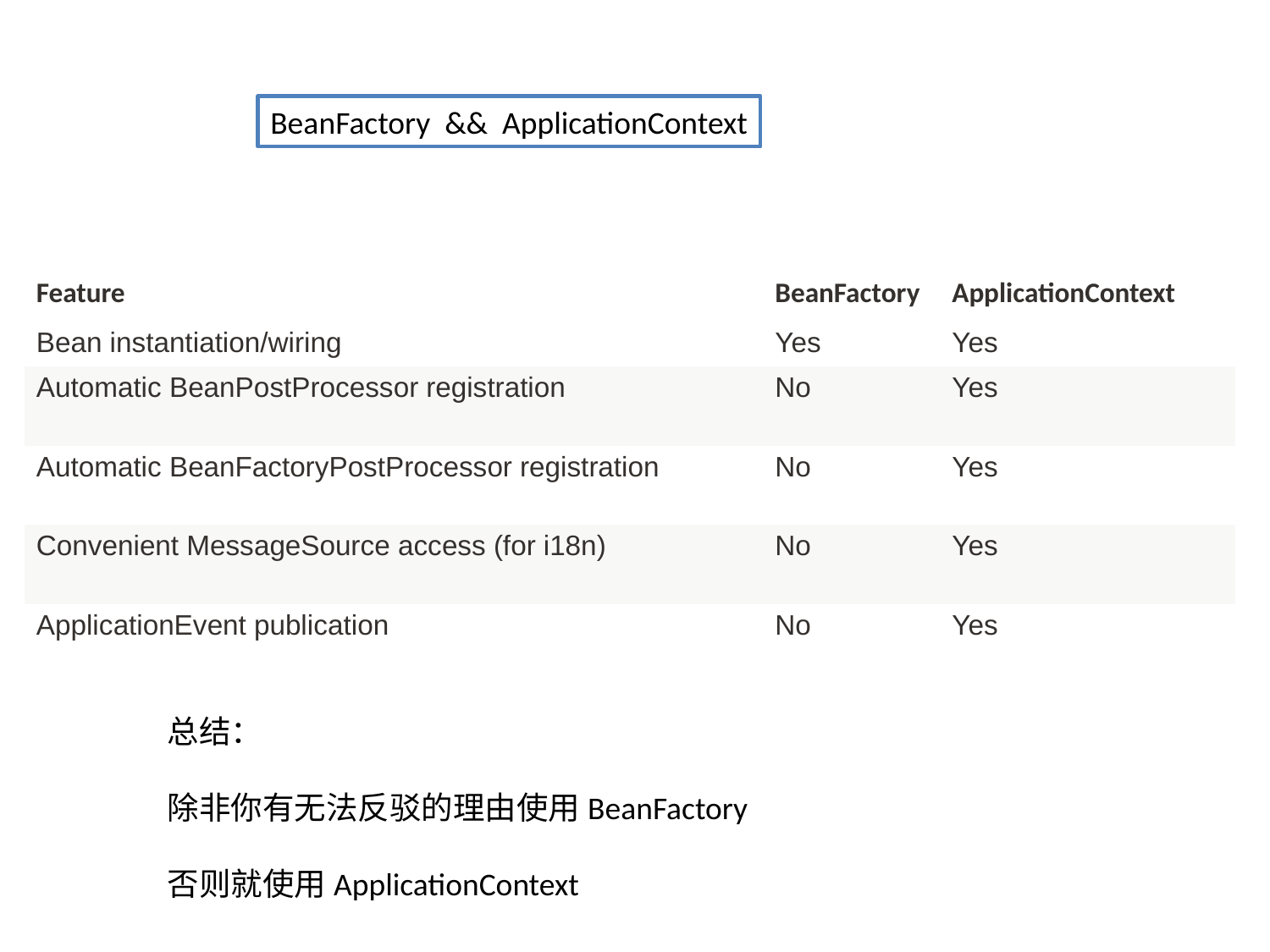

BeanFactory  &&  ApplicationContext
| Feature | BeanFactory | ApplicationContext |
| --- | --- | --- |
| Bean instantiation/wiring | Yes | Yes |
| Automatic BeanPostProcessor registration | No | Yes |
| Automatic BeanFactoryPostProcessor registration | No | Yes |
| Convenient MessageSource access (for i18n) | No | Yes |
| ApplicationEvent publication | No | Yes |
总结：

除非你有无法反驳的理由使用BeanFactory

否则就使用ApplicationContext